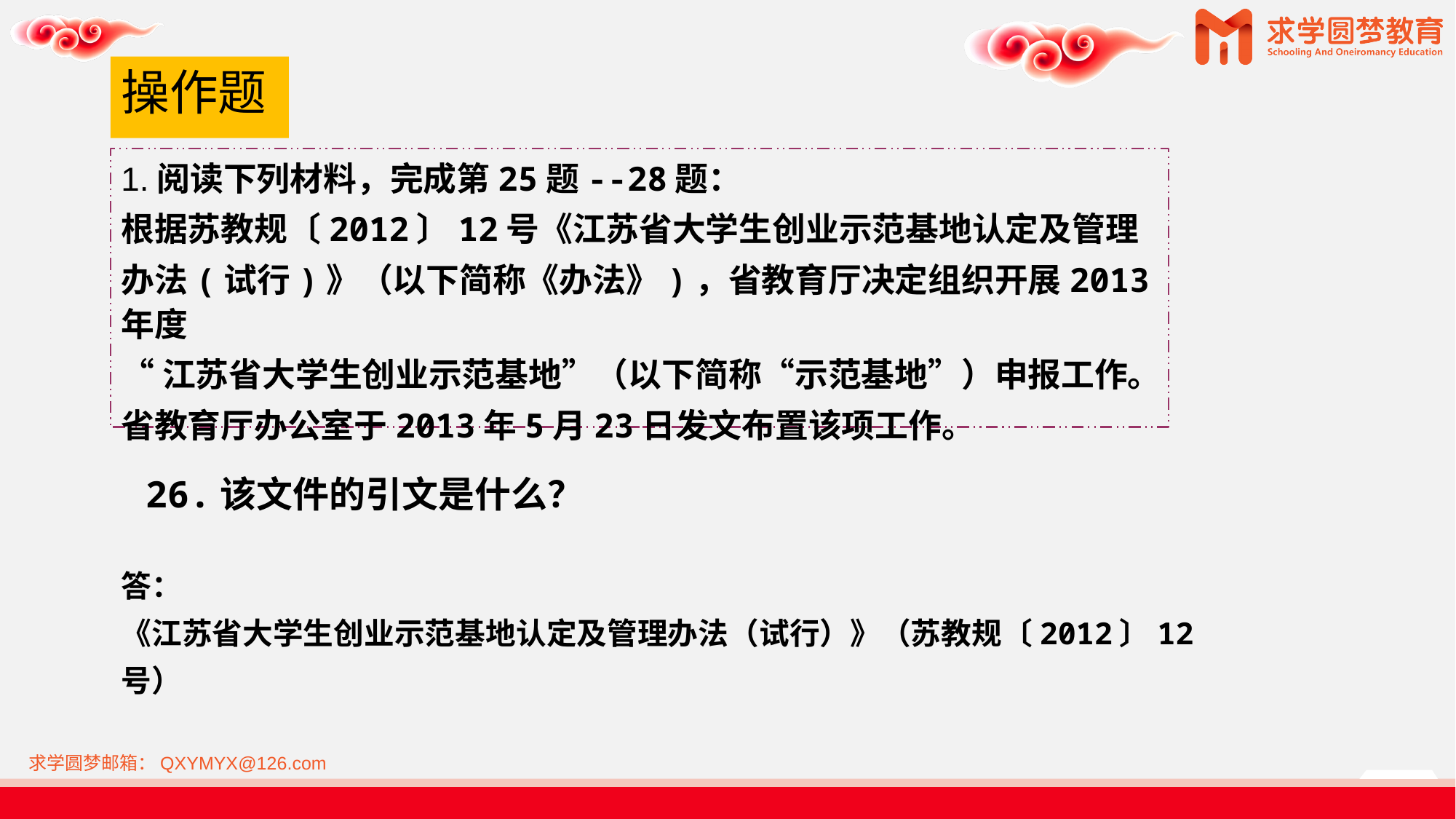

# 操作题
1.阅读下列材料，完成第25题--28题：
根据苏教规〔2012〕12号《江苏省大学生创业示范基地认定及管理
办法(试行)》（以下简称《办法》)，省教育厅决定组织开展2013年度
“江苏省大学生创业示范基地”（以下简称“示范基地”）申报工作。
省教育厅办公室于2013年5月23日发文布置该项工作。
26.该文件的引文是什么？
答：
《江苏省大学生创业示范基地认定及管理办法（试行）》（苏教规〔2012〕12号）